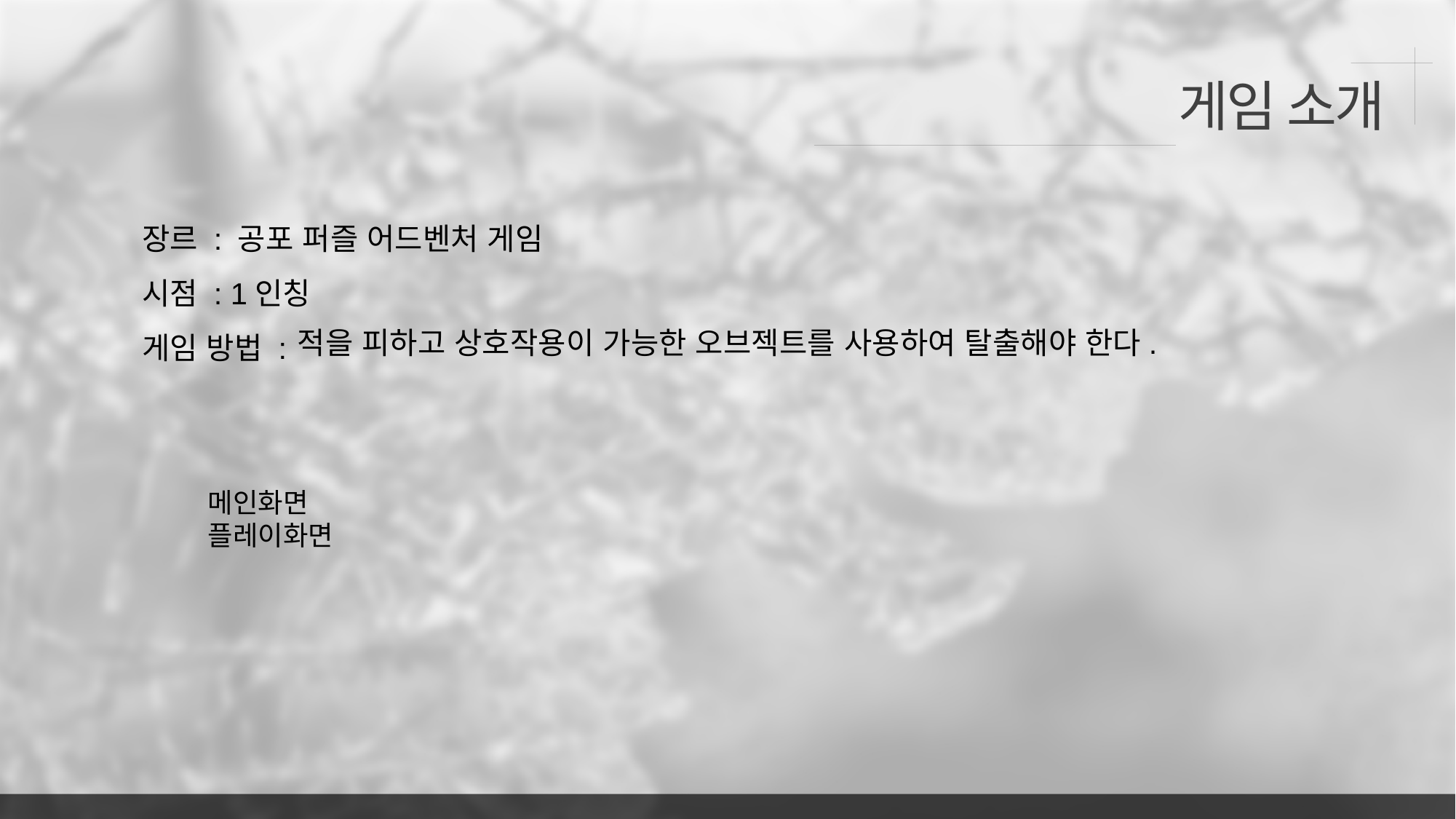

게임 소개
장르 : 공포 퍼즐 어드벤처 게임
시점 : 1인칭
게임 방법 :
적을 피하고 상호작용이 가능한 오브젝트를 사용하여 탈출해야 한다.
메인화면
플레이화면